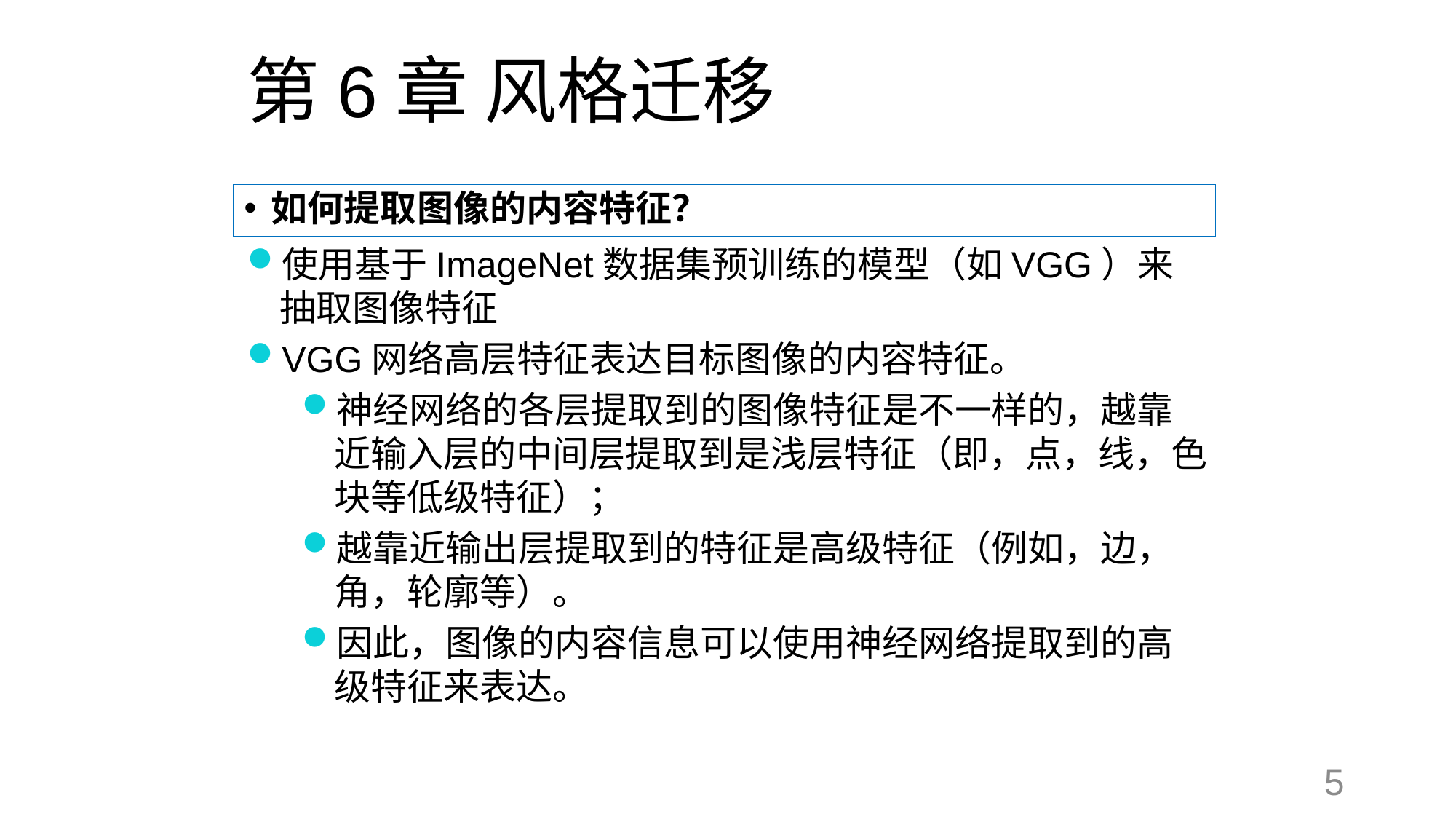

# 第6章 风格迁移
如何提取图像的内容特征？
使用基于ImageNet数据集预训练的模型（如VGG）来抽取图像特征
VGG网络高层特征表达目标图像的内容特征。
神经网络的各层提取到的图像特征是不一样的，越靠近输入层的中间层提取到是浅层特征（即，点，线，色块等低级特征）；
越靠近输出层提取到的特征是高级特征（例如，边，角，轮廓等）。
因此，图像的内容信息可以使用神经网络提取到的高级特征来表达。
5